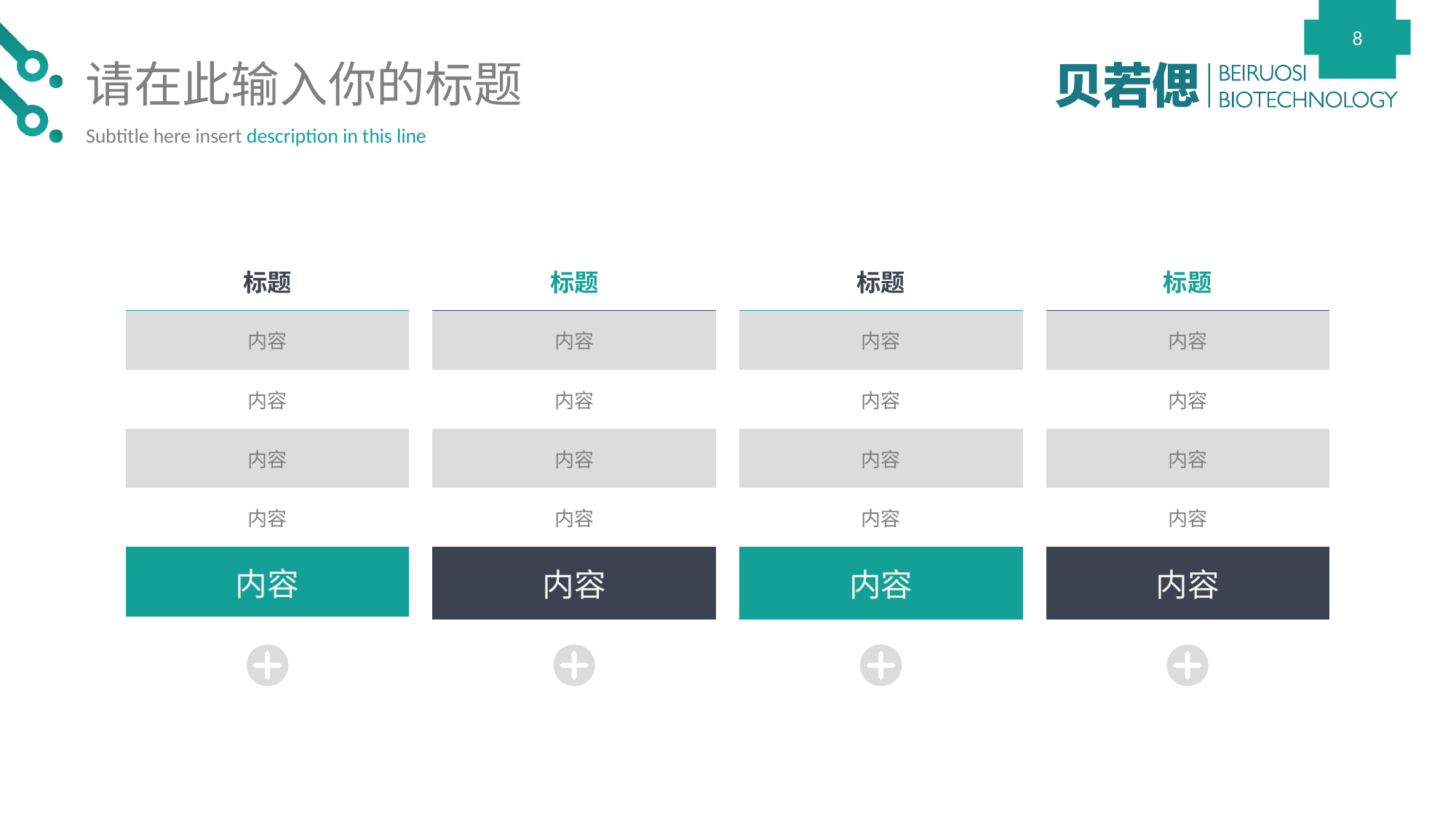

8
请在此输入你的标题
Subtitle here insert description in this line
| 标题 |
| --- |
| 内容 |
| 内容 |
| 内容 |
| 内容 |
| 内容 |
| 标题 |
| --- |
| 内容 |
| 内容 |
| 内容 |
| 内容 |
| 内容 |
| 标题 |
| --- |
| 内容 |
| 内容 |
| 内容 |
| 内容 |
| 内容 |
| 标题 |
| --- |
| 内容 |
| 内容 |
| 内容 |
| 内容 |
| 内容 |